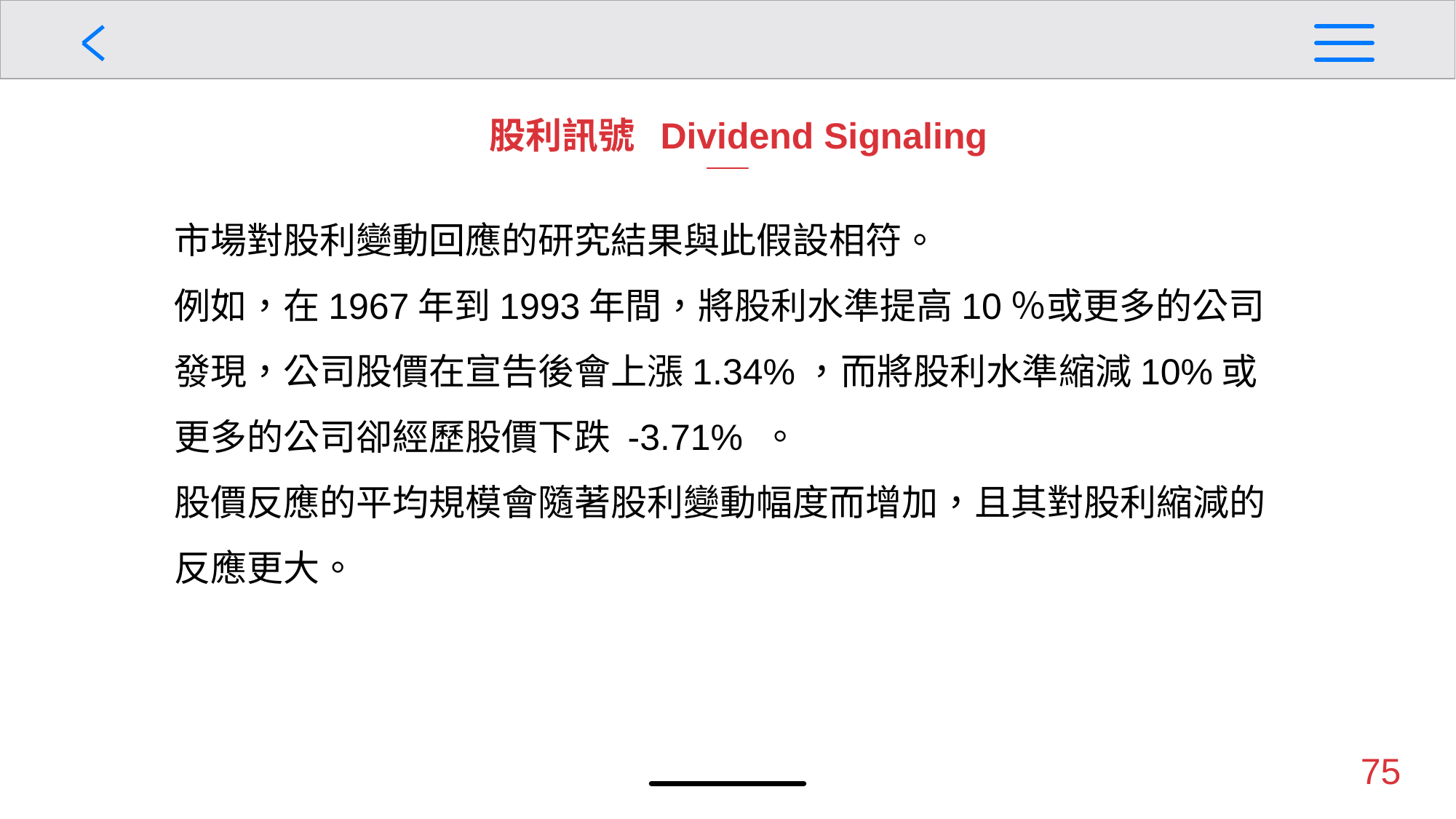

股利訊號  Dividend Signaling
市場對股利變動回應的研究結果與此假設相符。
例如，在1967年到1993年間，將股利水準提高10％或更多的公司發現，公司股價在宣告後會上漲1.34%，而將股利水準縮減10%或更多的公司卻經歷股價下跌 -3.71% 。
股價反應的平均規模會隨著股利變動幅度而增加，且其對股利縮減的反應更大。
75